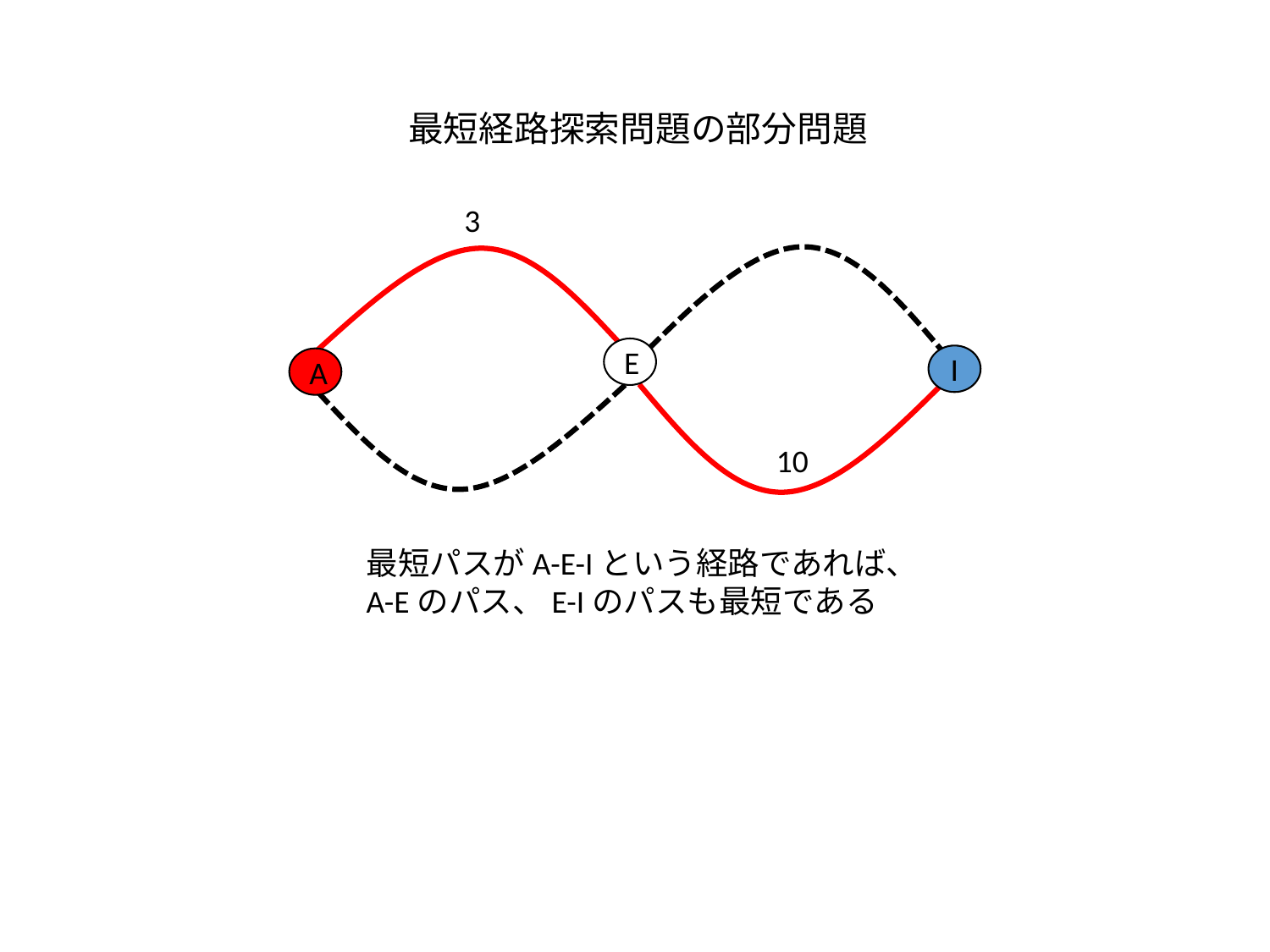

最短経路探索問題の部分問題
3

E
I
A

10
最短パスがA-E-Iという経路であれば、
A-Eのパス、E-Iのパスも最短である